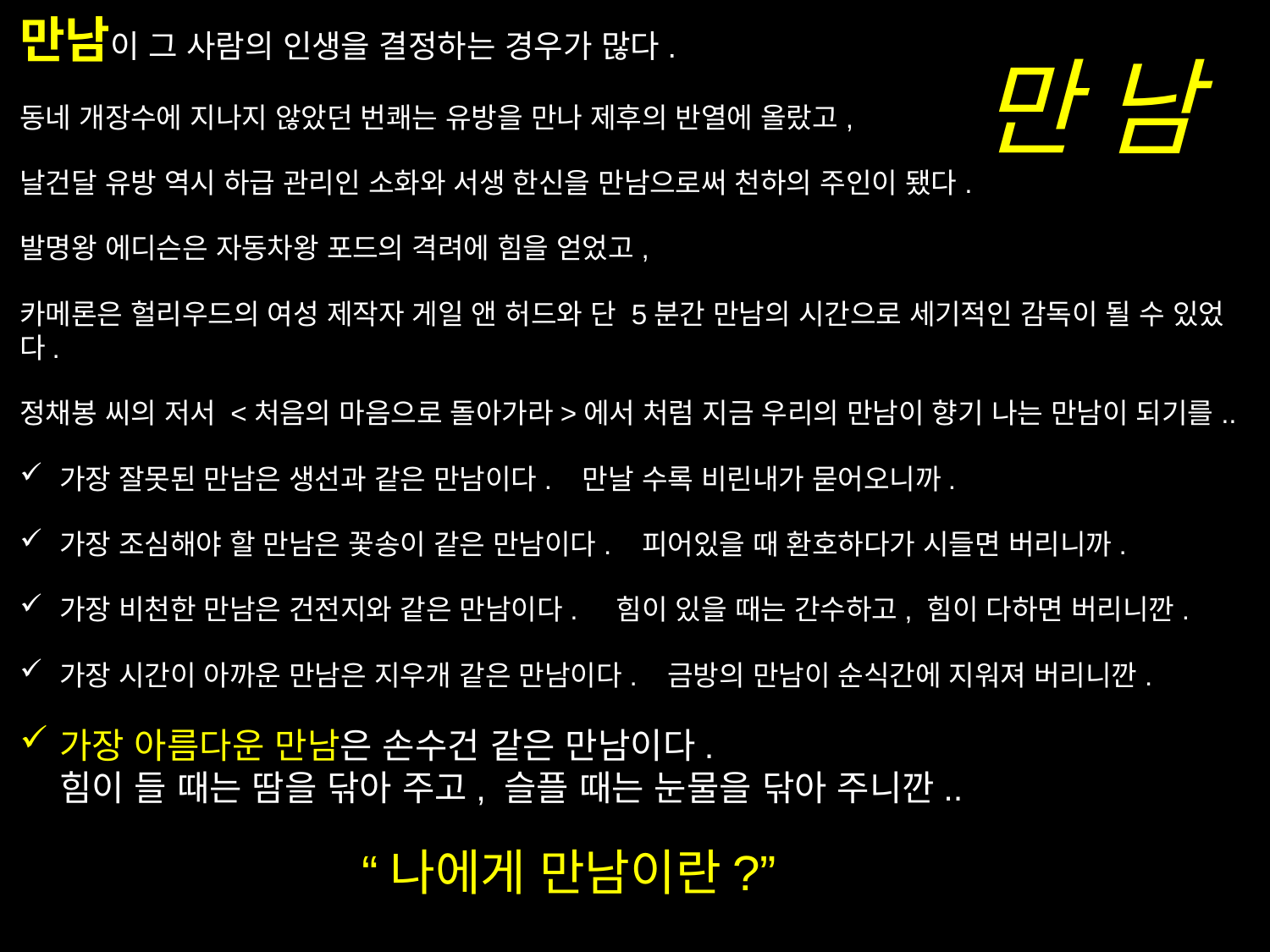

만남이 그 사람의 인생을 결정하는 경우가 많다.
동네 개장수에 지나지 않았던 번쾌는 유방을 만나 제후의 반열에 올랐고,
날건달 유방 역시 하급 관리인 소화와 서생 한신을 만남으로써 천하의 주인이 됐다.
발명왕 에디슨은 자동차왕 포드의 격려에 힘을 얻었고,
카메론은 헐리우드의 여성 제작자 게일 앤 허드와 단 5분간 만남의 시간으로 세기적인 감독이 될 수 있었다.
정채봉 씨의 저서 <처음의 마음으로 돌아가라>에서 처럼 지금 우리의 만남이 향기 나는 만남이 되기를..
가장 잘못된 만남은 생선과 같은 만남이다.   만날 수록 비린내가 묻어오니까.
가장 조심해야 할 만남은 꽃송이 같은 만남이다.   피어있을 때 환호하다가 시들면 버리니까.
가장 비천한 만남은 건전지와 같은 만남이다.    힘이 있을 때는 간수하고, 힘이 다하면 버리니깐.
가장 시간이 아까운 만남은 지우개 같은 만남이다.   금방의 만남이 순식간에 지워져 버리니깐.
가장 아름다운 만남은 손수건 같은 만남이다.
힘이 들 때는 땀을 닦아 주고, 슬플 때는 눈물을 닦아 주니깐..
                                  “나에게 만남이란?”
만 남